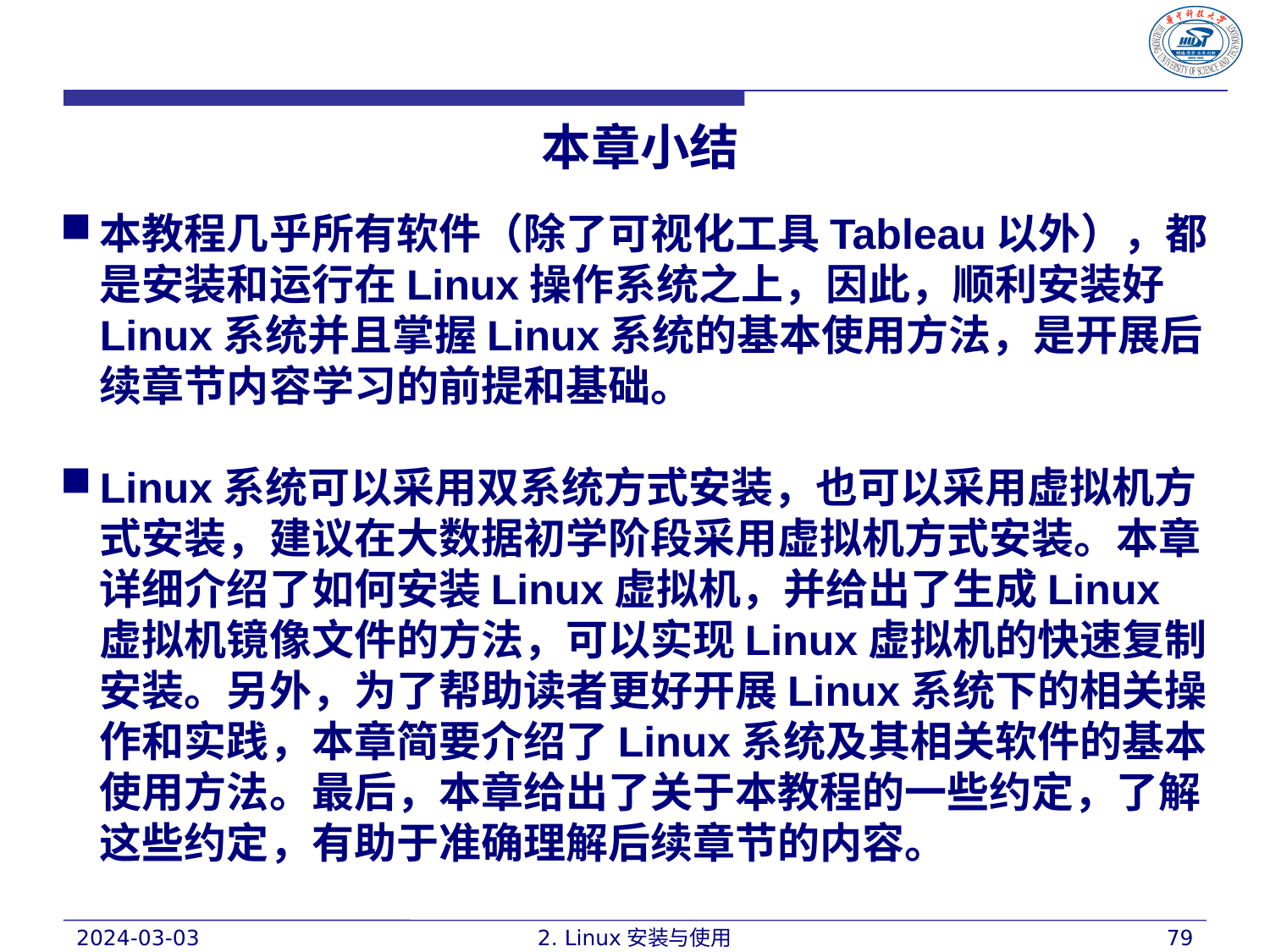

本章小结
本教程几乎所有软件（除了可视化工具Tableau以外），都是安装和运行在Linux操作系统之上，因此，顺利安装好Linux系统并且掌握Linux系统的基本使用方法，是开展后续章节内容学习的前提和基础。

Linux系统可以采用双系统方式安装，也可以采用虚拟机方式安装，建议在大数据初学阶段采用虚拟机方式安装。本章详细介绍了如何安装Linux虚拟机，并给出了生成Linux虚拟机镜像文件的方法，可以实现Linux虚拟机的快速复制安装。另外，为了帮助读者更好开展Linux系统下的相关操作和实践，本章简要介绍了Linux系统及其相关软件的基本使用方法。最后，本章给出了关于本教程的一些约定，了解这些约定，有助于准确理解后续章节的内容。
2024-03-03
2. Linux安装与使用
79